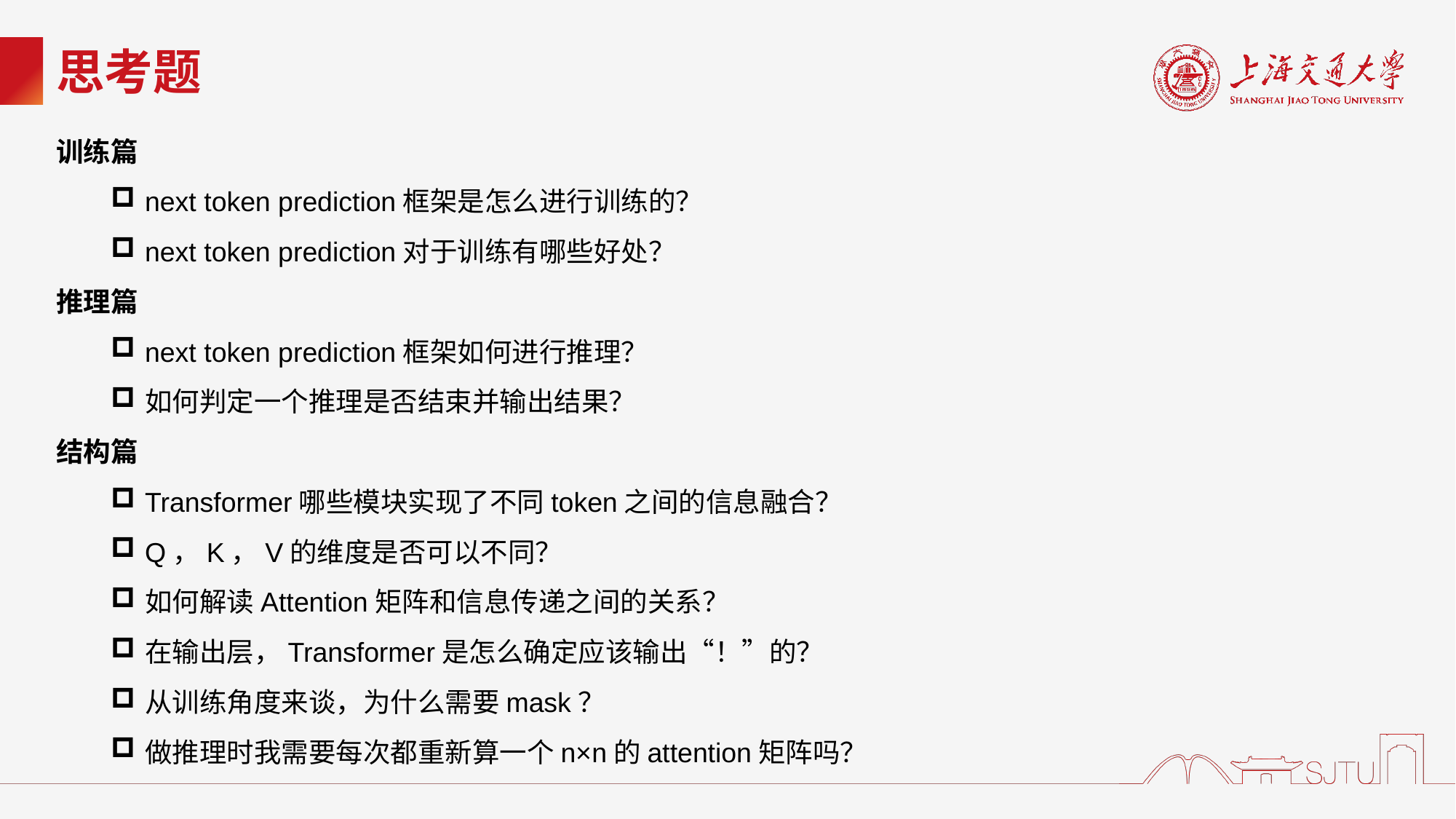

# 思考题
训练篇
next token prediction框架是怎么进行训练的？
next token prediction对于训练有哪些好处？
推理篇
next token prediction框架如何进行推理？
如何判定一个推理是否结束并输出结果？
结构篇
Transformer哪些模块实现了不同token之间的信息融合？
Q，K，V的维度是否可以不同？
如何解读Attention矩阵和信息传递之间的关系？
在输出层，Transformer是怎么确定应该输出“！”的？
从训练角度来谈，为什么需要mask？
做推理时我需要每次都重新算一个n×n的attention矩阵吗？